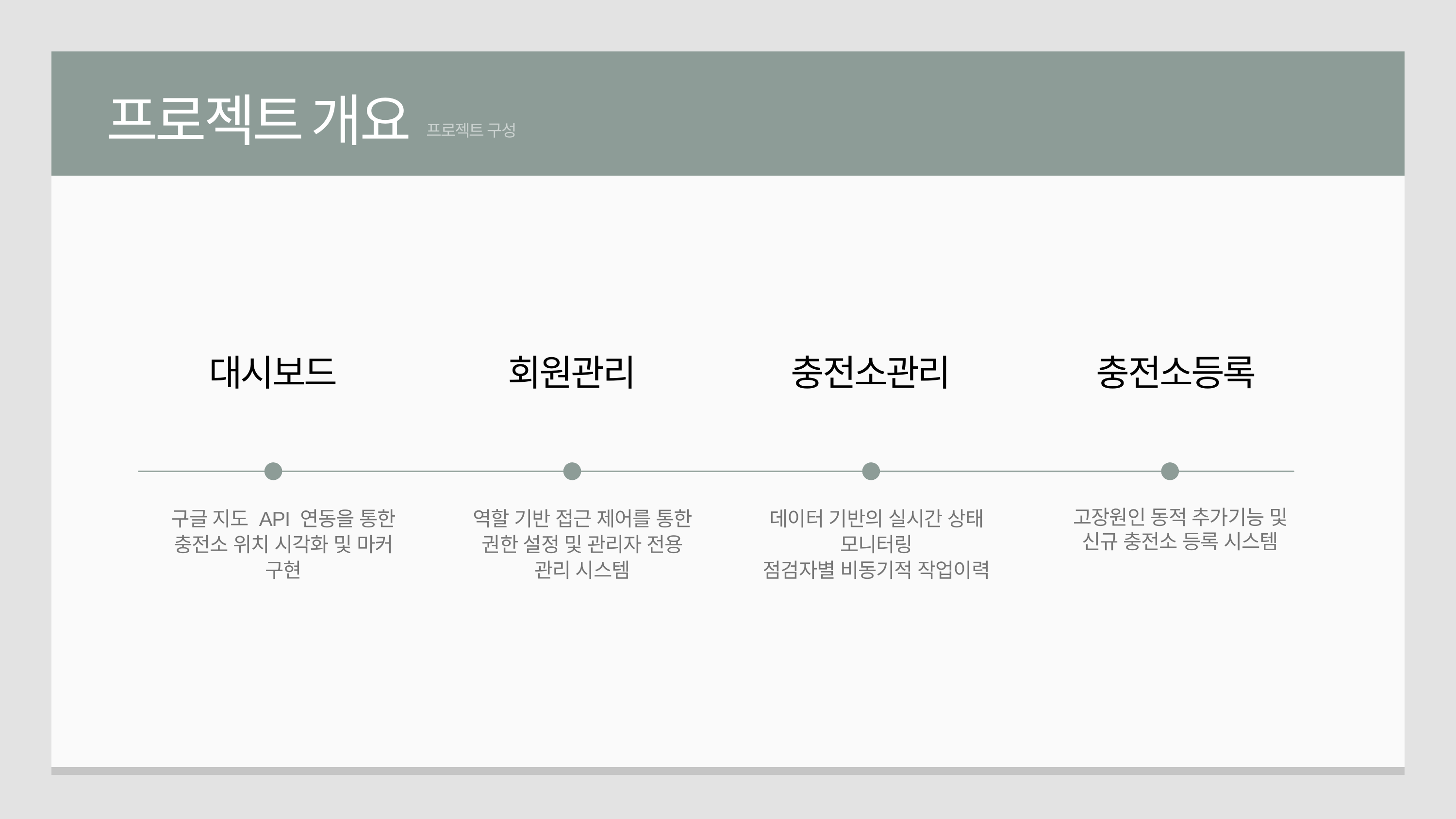

프로젝트 개요
프로젝트 구성
대시보드
회원관리
충전소관리
충전소등록

구글 지도 API 연동을 통한 충전소 위치 시각화 및 마커 구현
역할 기반 접근 제어를 통한 권한 설정 및 관리자 전용 관리 시스템
데이터 기반의 실시간 상태 모니터링
점검자별 비동기적 작업이력
고장원인 동적 추가기능 및 신규 충전소 등록 시스템